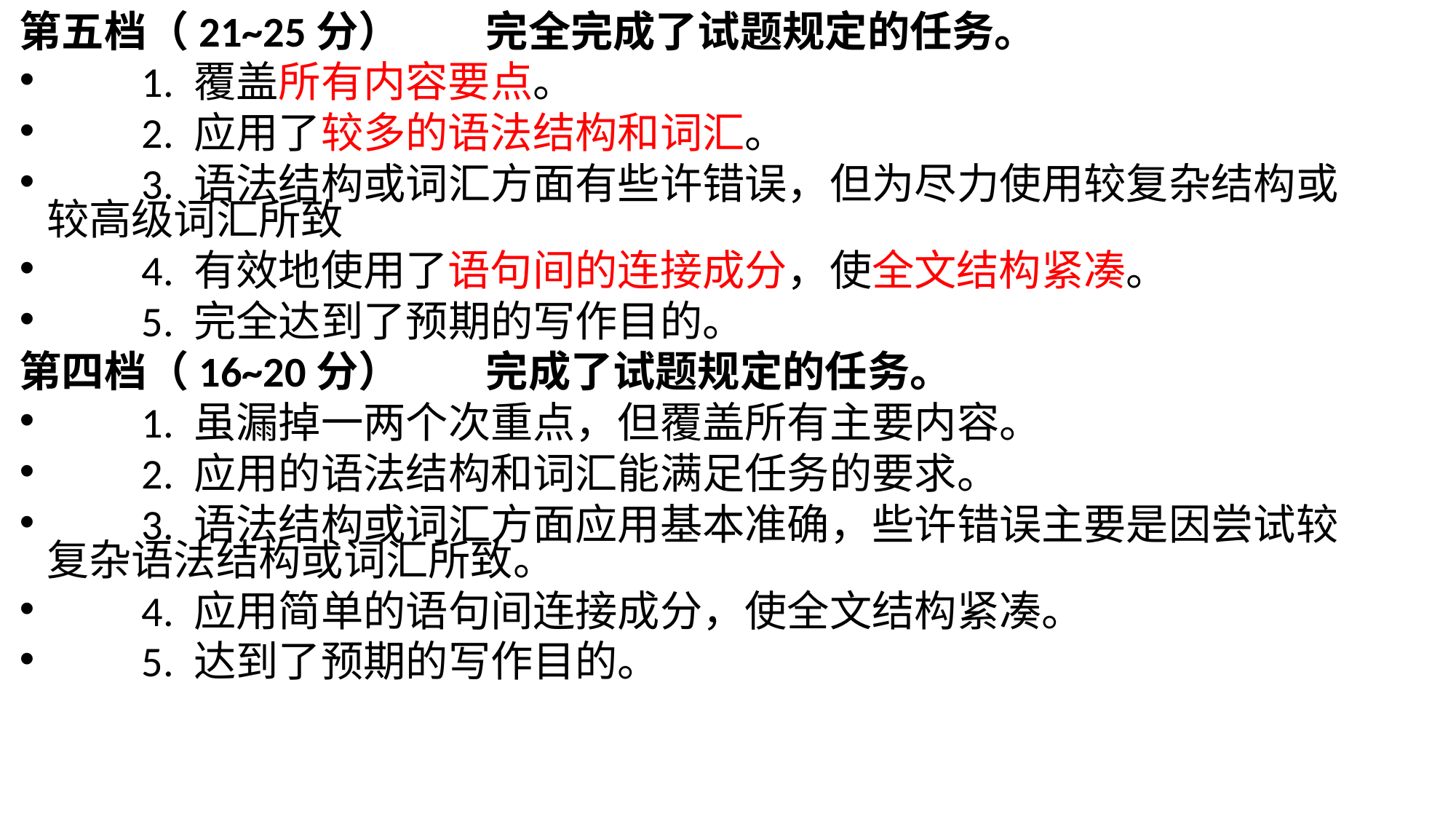

第五档（21~25分）　　完全完成了试题规定的任务。
　　1. 覆盖所有内容要点。
　　2. 应用了较多的语法结构和词汇。
　　3. 语法结构或词汇方面有些许错误，但为尽力使用较复杂结构或较高级词汇所致
　　4. 有效地使用了语句间的连接成分，使全文结构紧凑。
　　5. 完全达到了预期的写作目的。
第四档（16~20分）　　完成了试题规定的任务。
　　1. 虽漏掉一两个次重点，但覆盖所有主要内容。
　　2. 应用的语法结构和词汇能满足任务的要求。
　　3. 语法结构或词汇方面应用基本准确，些许错误主要是因尝试较复杂语法结构或词汇所致。
　　4. 应用简单的语句间连接成分，使全文结构紧凑。
　　5. 达到了预期的写作目的。